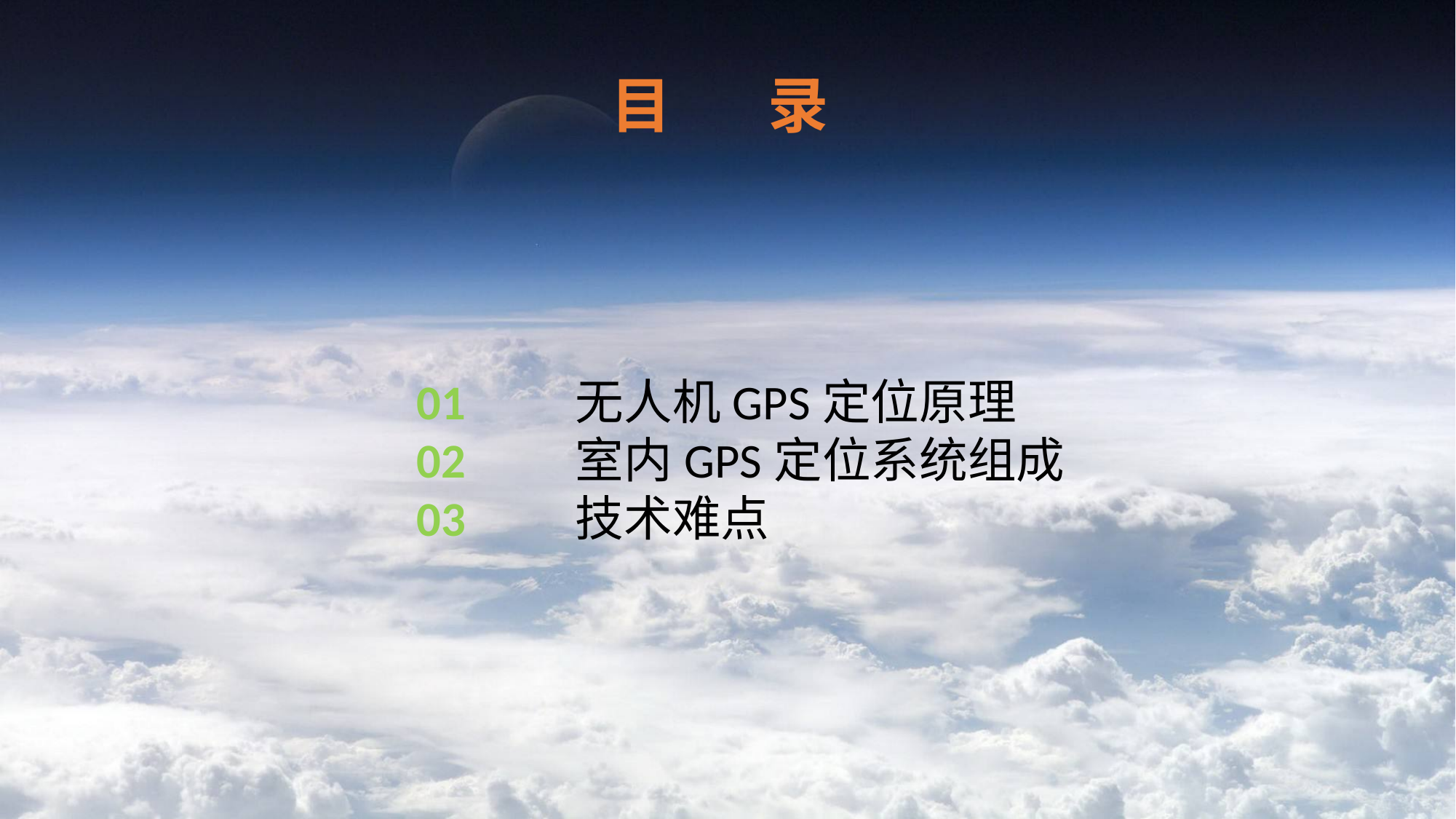

目       录
01         无人机GPS定位原理
02         室内GPS定位系统组成
03         技术难点